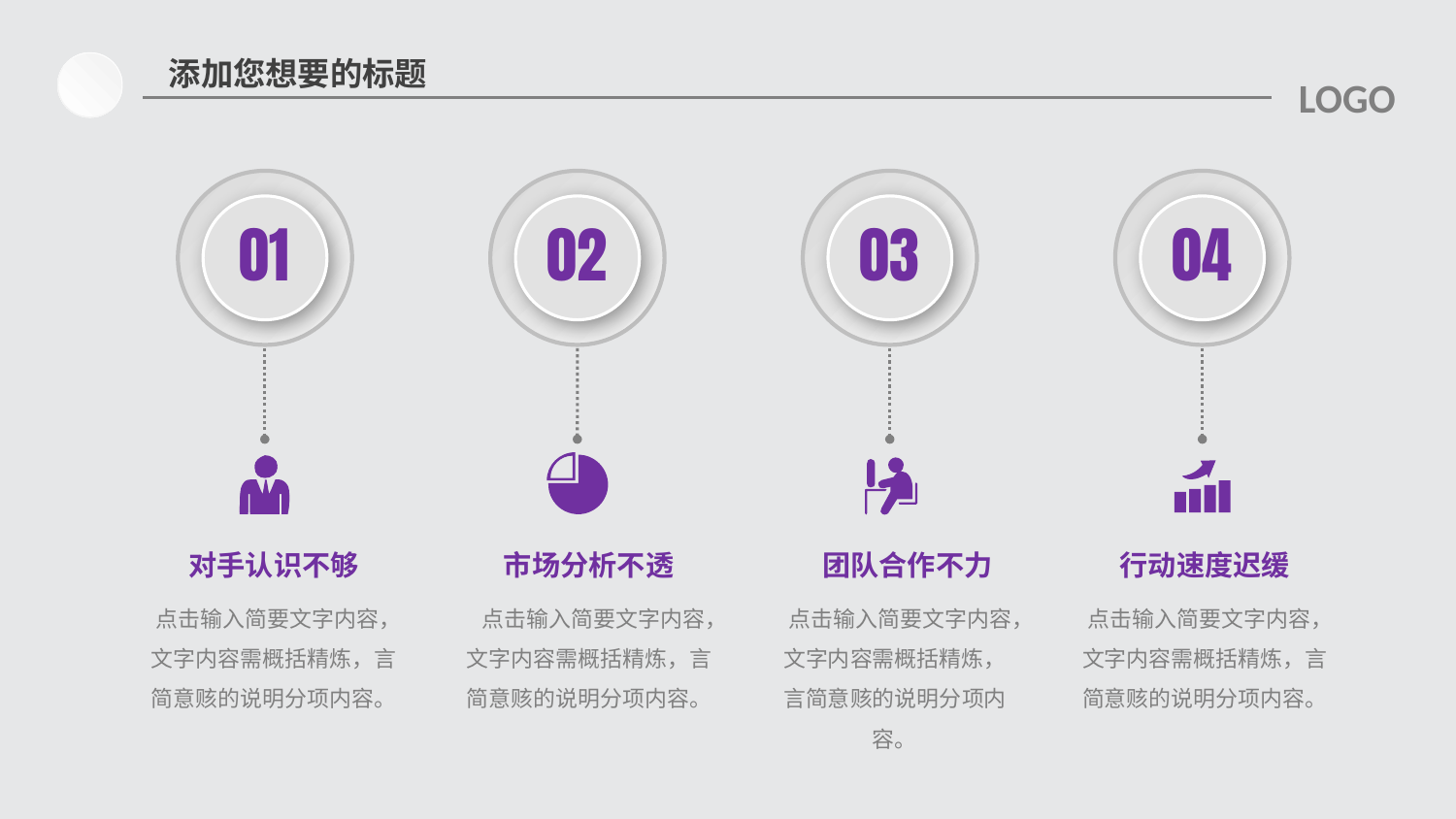

添加您想要的标题

LOGO

01
02
03
04

对手认识不够
 点击输入简要文字内容，文字内容需概括精炼，言简意赅的说明分项内容。
市场分析不透
 点击输入简要文字内容，文字内容需概括精炼，言简意赅的说明分项内容。
团队合作不力
 点击输入简要文字内容，文字内容需概括精炼，言简意赅的说明分项内容。
行动速度迟缓
 点击输入简要文字内容，文字内容需概括精炼，言简意赅的说明分项内容。